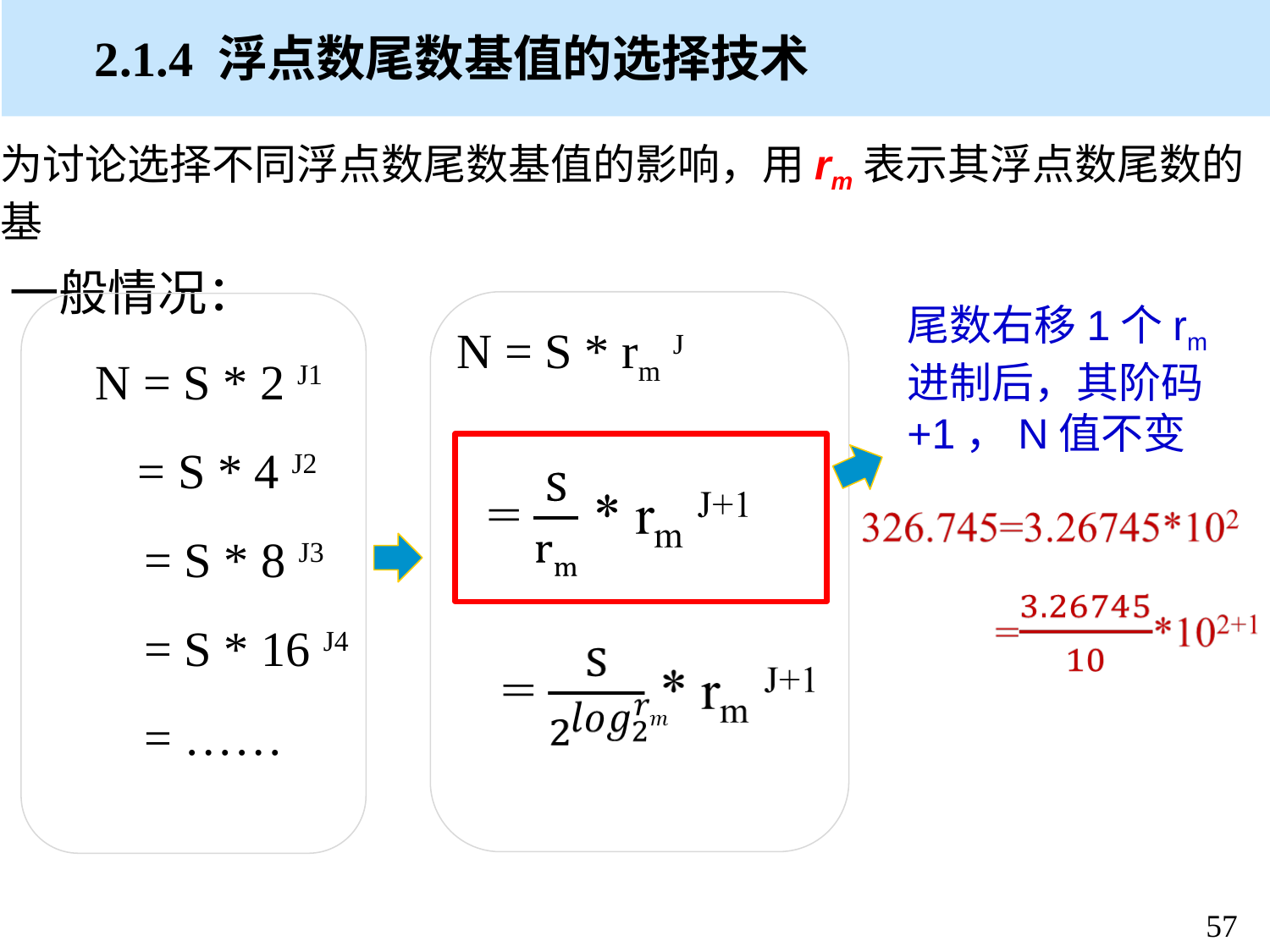

# 2.1.4 浮点数尾数基值的选择技术
为讨论选择不同浮点数尾数基值的影响，用rm表示其浮点数尾数的基

       N = S * rm J
一般情况：
       N = S * 2 J1
               = S * 4 J2
           = S * 8 J3
           = S * 16 J4
           = ……

尾数右移1个rm进制后，其阶码+1，N值不变